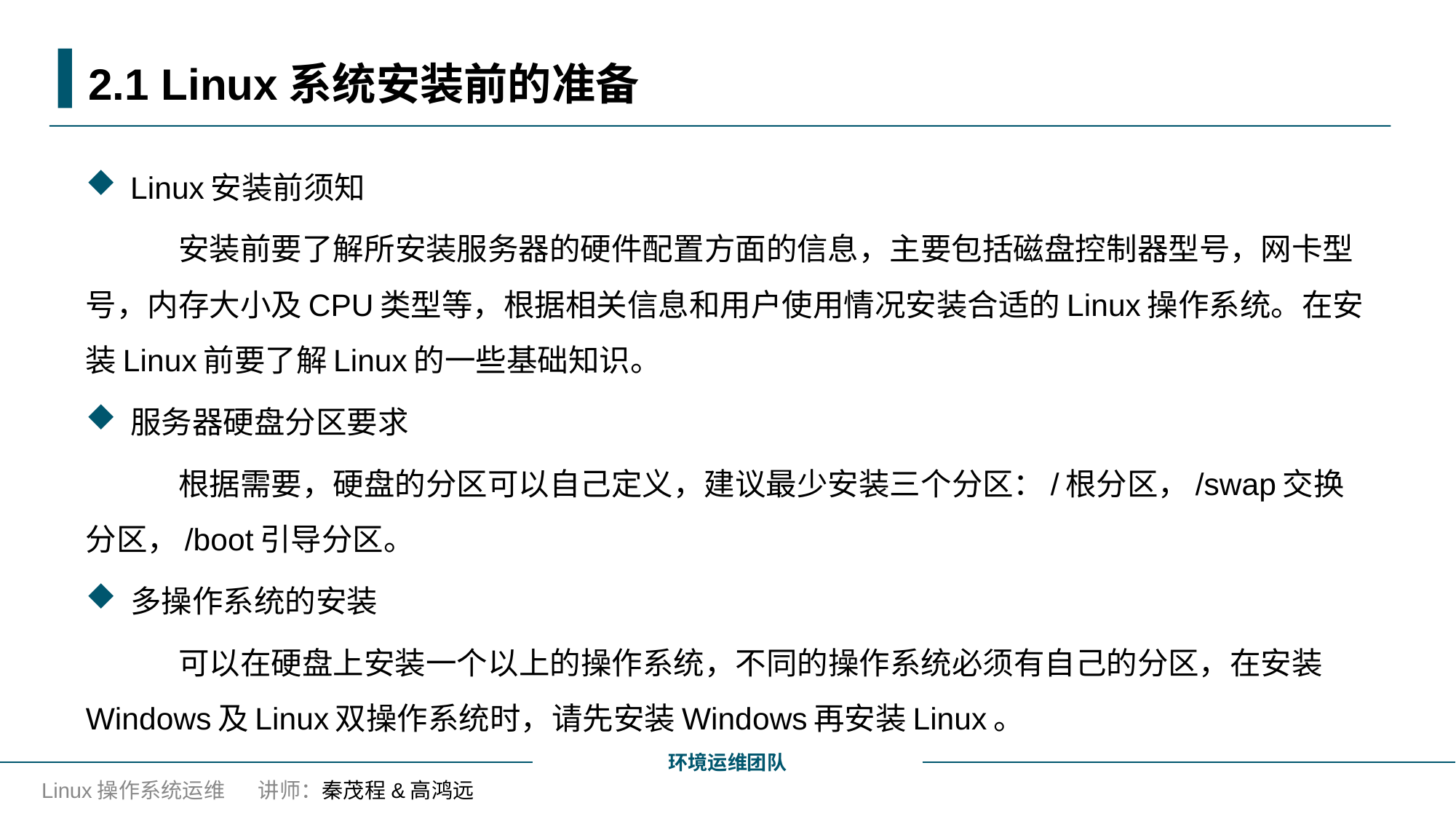

# 2.1 Linux系统安装前的准备
Linux安装前须知
	安装前要了解所安装服务器的硬件配置方面的信息，主要包括磁盘控制器型号，网卡型号，内存大小及CPU类型等，根据相关信息和用户使用情况安装合适的Linux操作系统。在安装Linux前要了解Linux的一些基础知识。
服务器硬盘分区要求
	根据需要，硬盘的分区可以自己定义，建议最少安装三个分区：/根分区，/swap交换分区，/boot引导分区。
多操作系统的安装
	可以在硬盘上安装一个以上的操作系统，不同的操作系统必须有自己的分区，在安装Windows及Linux双操作系统时，请先安装Windows再安装Linux。